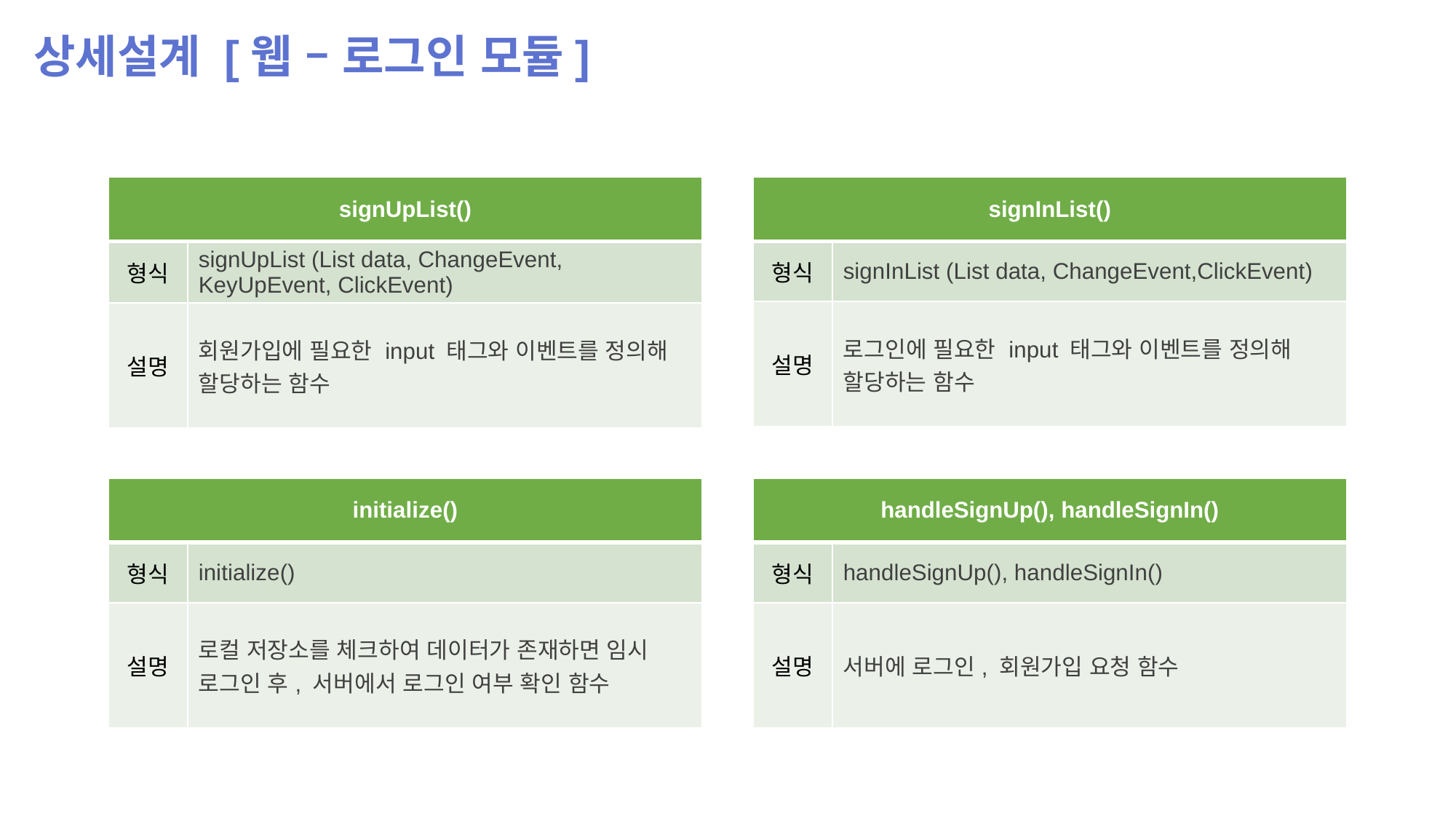

상세설계 [웹 – 로그인 모듈]
| signUpList() |  |
| --- | --- |
| 형식 | signUpList (List data, ChangeEvent, KeyUpEvent, ClickEvent) |
| 설명 | 회원가입에 필요한 input 태그와 이벤트를 정의해 할당하는 함수 |
| signInList() |  |
| --- | --- |
| 형식 | signInList (List data, ChangeEvent,ClickEvent) |
| 설명 | 로그인에 필요한 input 태그와 이벤트를 정의해 할당하는 함수 |
| initialize() |  |
| --- | --- |
| 형식 | initialize() |
| 설명 | 로컬 저장소를 체크하여 데이터가 존재하면 임시 로그인 후, 서버에서 로그인 여부 확인 함수 |
| handleSignUp(), handleSignIn() |  |
| --- | --- |
| 형식 | handleSignUp(), handleSignIn() |
| 설명 | 서버에 로그인, 회원가입 요청 함수 |